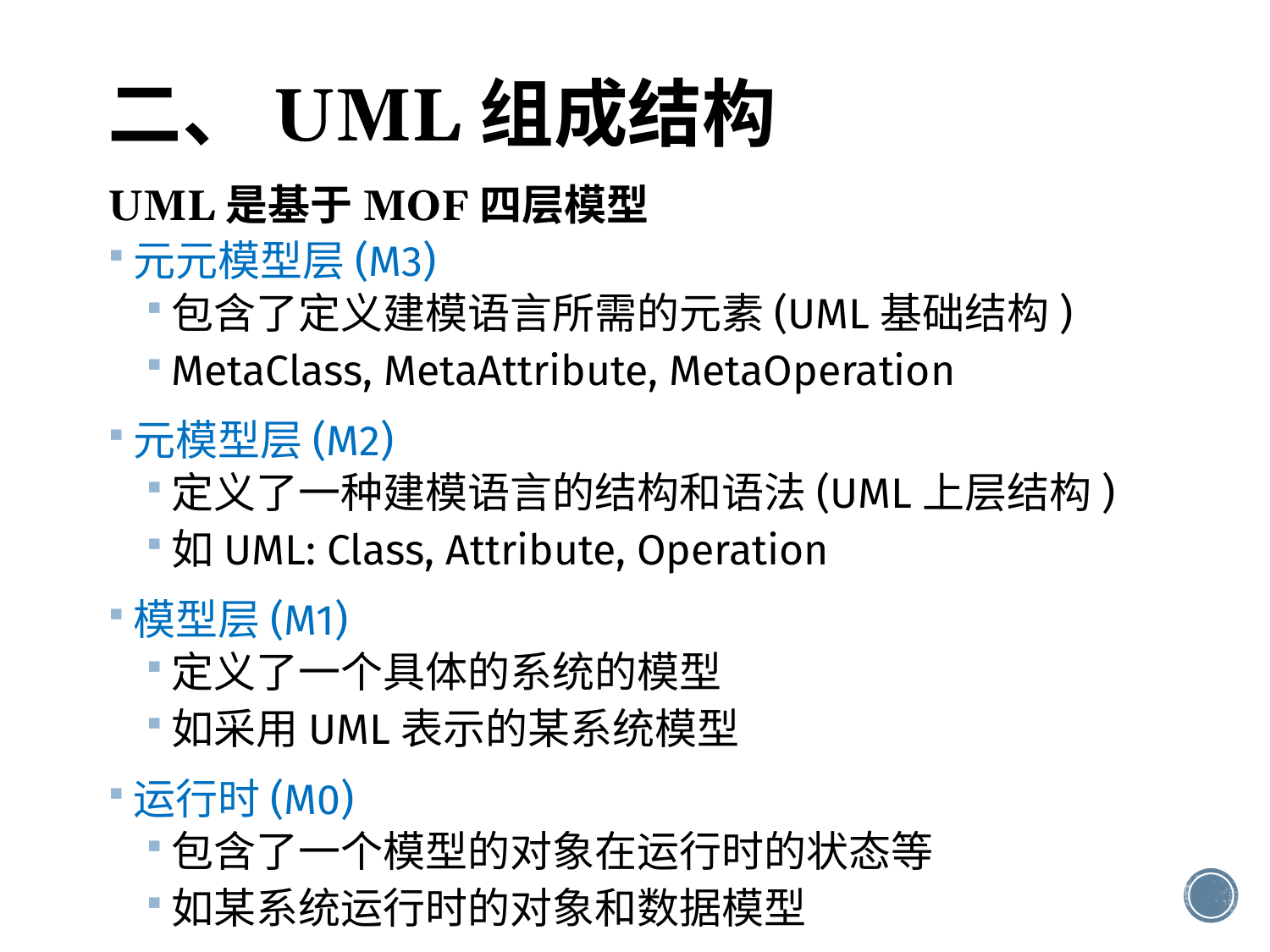

# 二、UML组成结构
UML是基于MOF四层模型
元元模型层(M3)
包含了定义建模语言所需的元素(UML基础结构)
MetaClass, MetaAttribute, MetaOperation
元模型层(M2)
定义了一种建模语言的结构和语法(UML上层结构)
如UML: Class, Attribute, Operation
模型层(M1)
定义了一个具体的系统的模型
如采用UML表示的某系统模型
运行时(M0)
包含了一个模型的对象在运行时的状态等
如某系统运行时的对象和数据模型